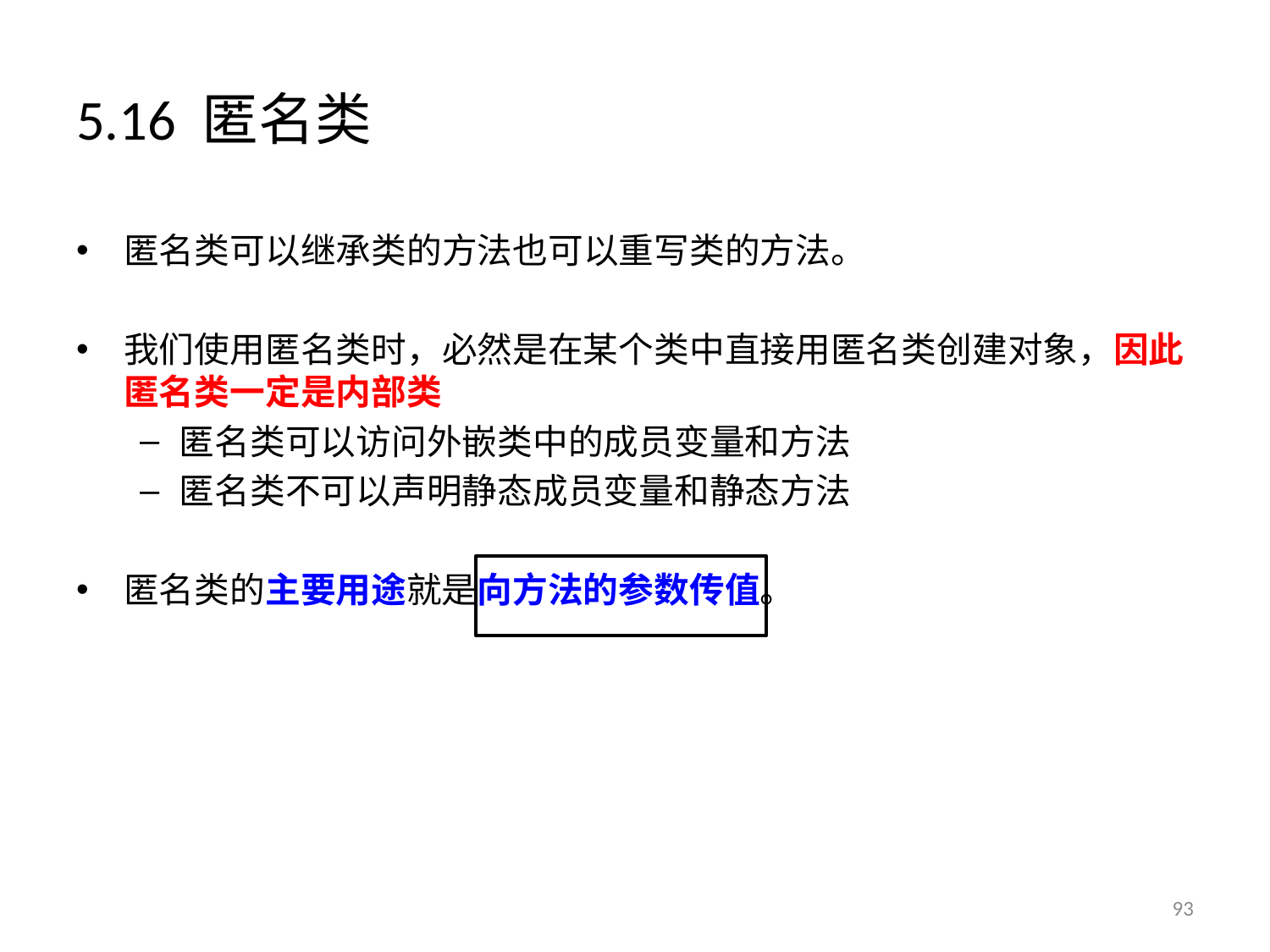

# 5.16 匿名类
匿名类可以继承类的方法也可以重写类的方法。

我们使用匿名类时，必然是在某个类中直接用匿名类创建对象，因此匿名类一定是内部类
匿名类可以访问外嵌类中的成员变量和方法
匿名类不可以声明静态成员变量和静态方法

匿名类的主要用途就是向方法的参数传值。

93